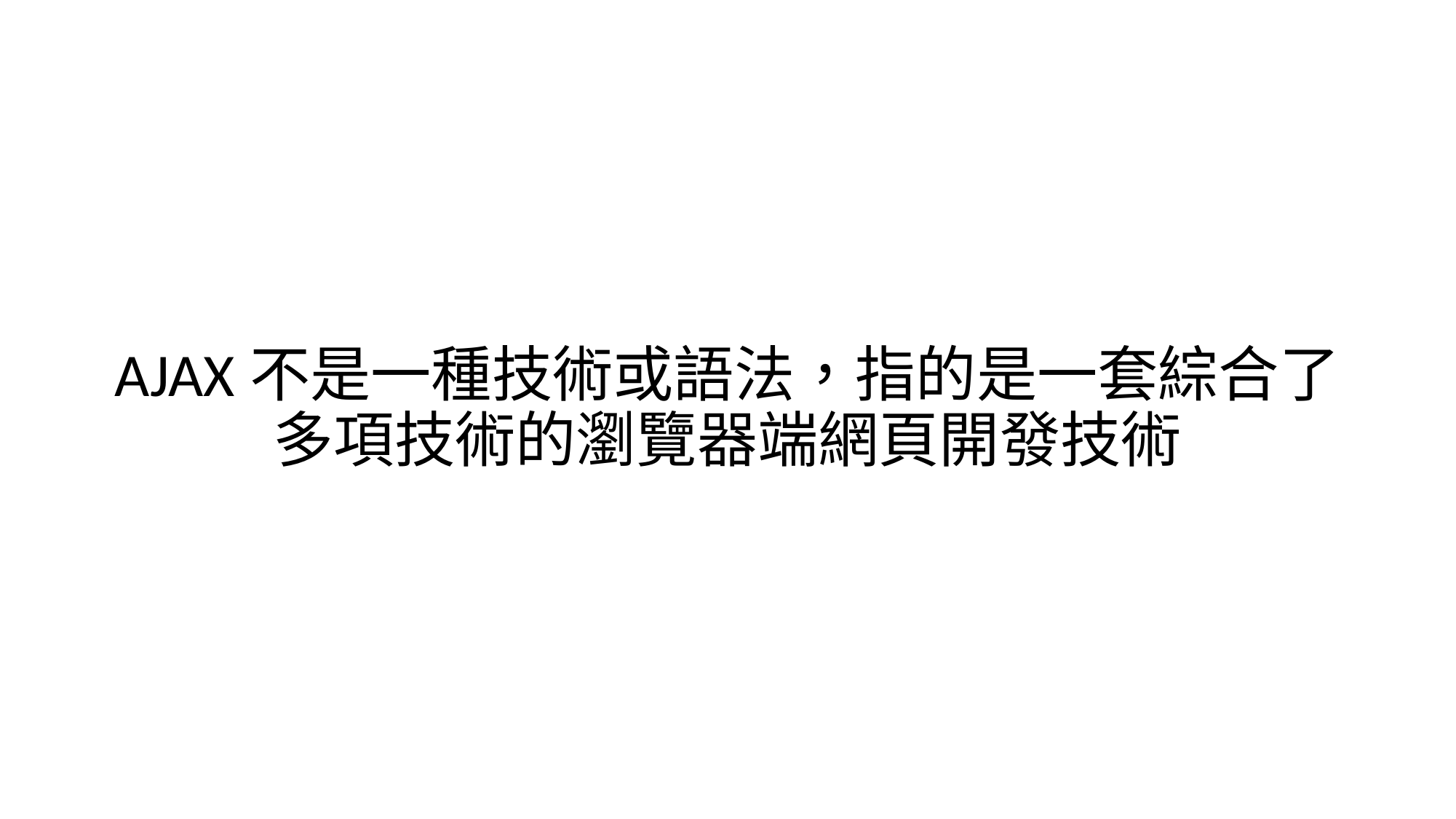

# AJAX不是一種技術或語法，指的是一套綜合了多項技術的瀏覽器端網頁開發技術